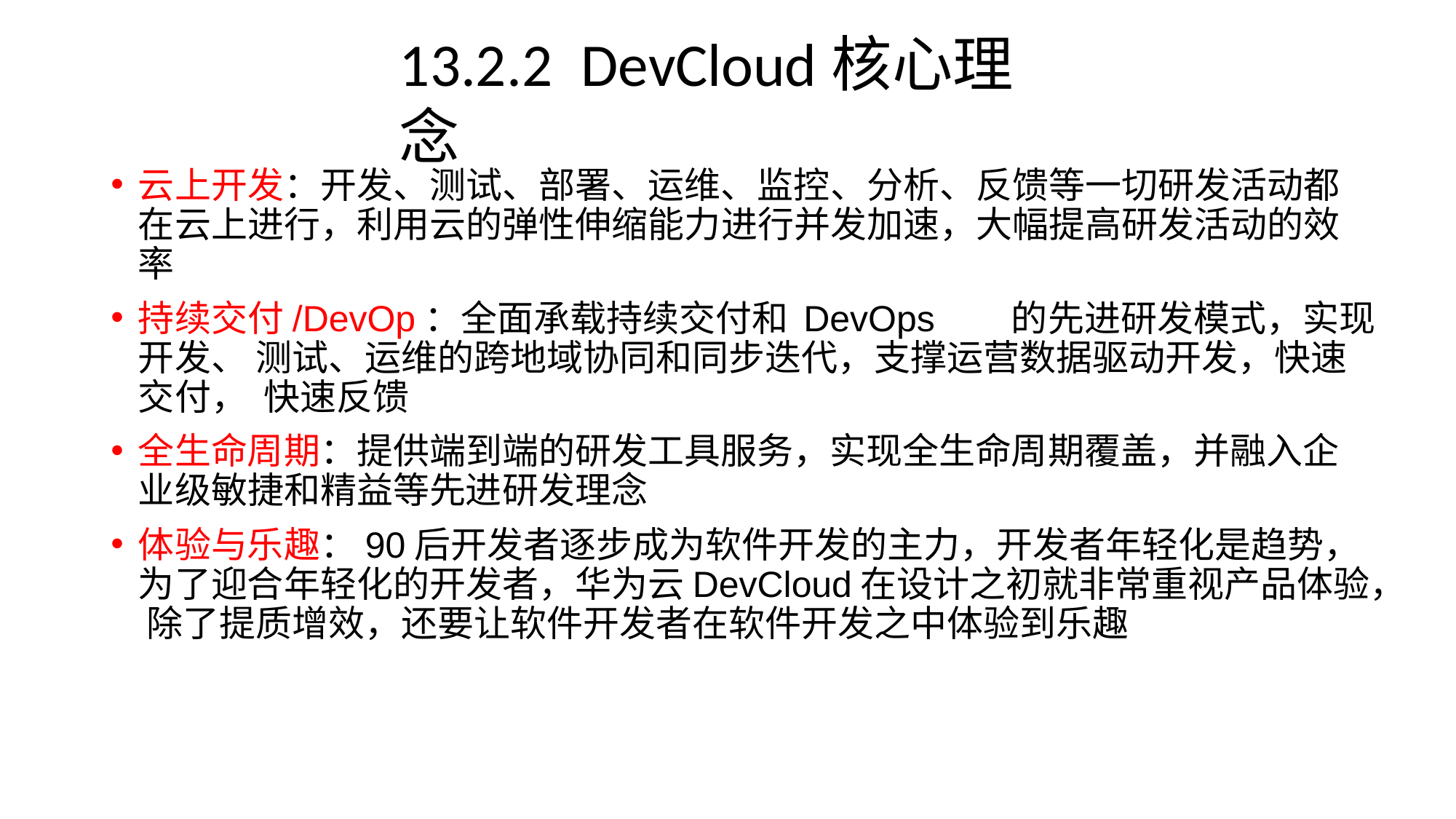

# 13.2.2	DevCloud核心理念
云上开发：开发、测试、部署、运维、监控、分析、反馈等一切研发活动都 在云上进行，利用云的弹性伸缩能力进行并发加速，大幅提高研发活动的效 率
持续交付/DevOp：全面承载持续交付和	DevOps	的先进研发模式，实现开发、 测试、运维的跨地域协同和同步迭代，支撑运营数据驱动开发，快速交付，  快速反馈
全生命周期：提供端到端的研发工具服务，实现全生命周期覆盖，并融入企 业级敏捷和精益等先进研发理念
体验与乐趣：90后开发者逐步成为软件开发的主力，开发者年轻化是趋势，  为了迎合年轻化的开发者，华为云DevCloud在设计之初就非常重视产品体验， 除了提质增效，还要让软件开发者在软件开发之中体验到乐趣